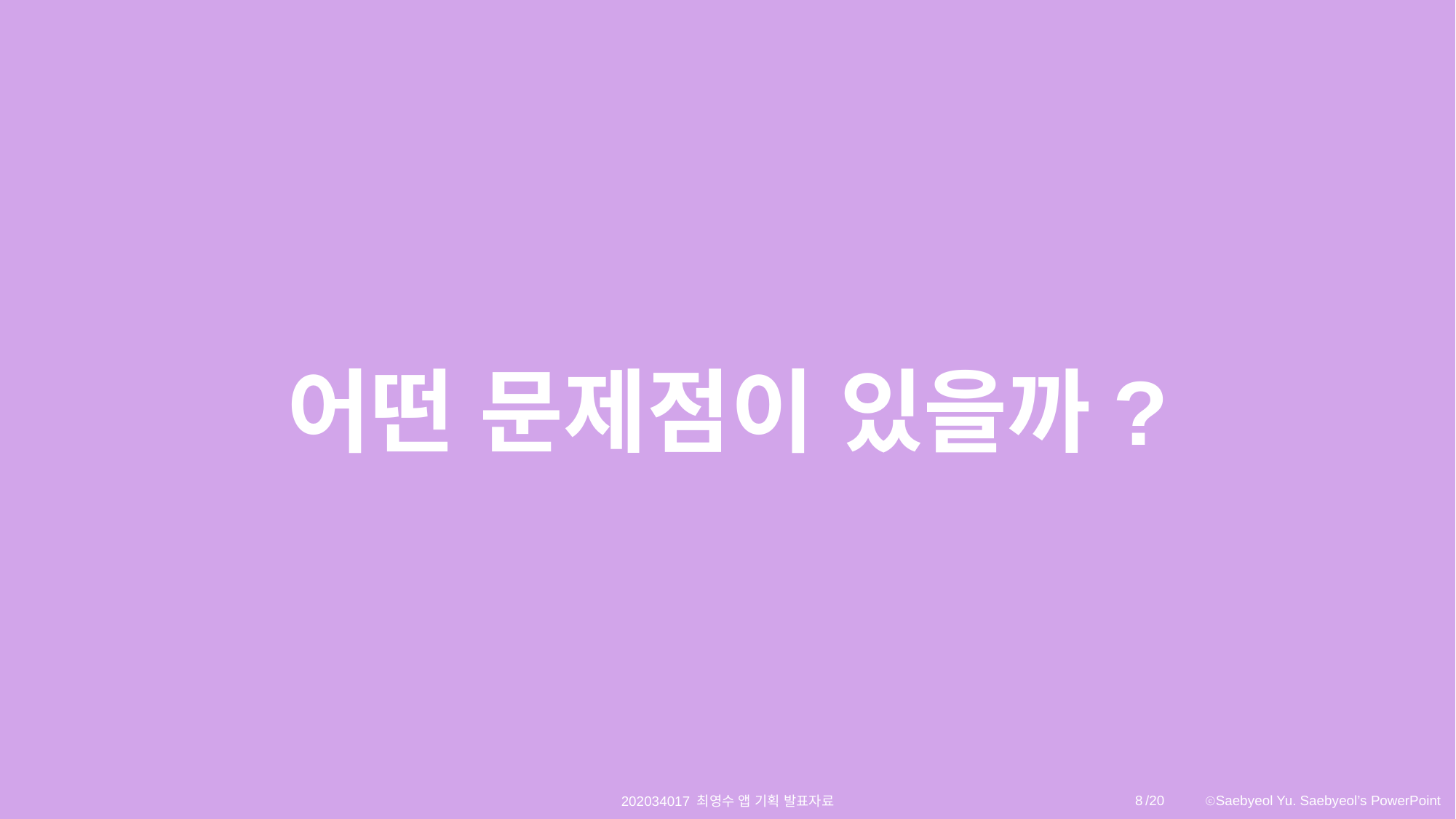

어떤 문제점이 있을까?
8
202034017 최영수 앱 기획 발표자료